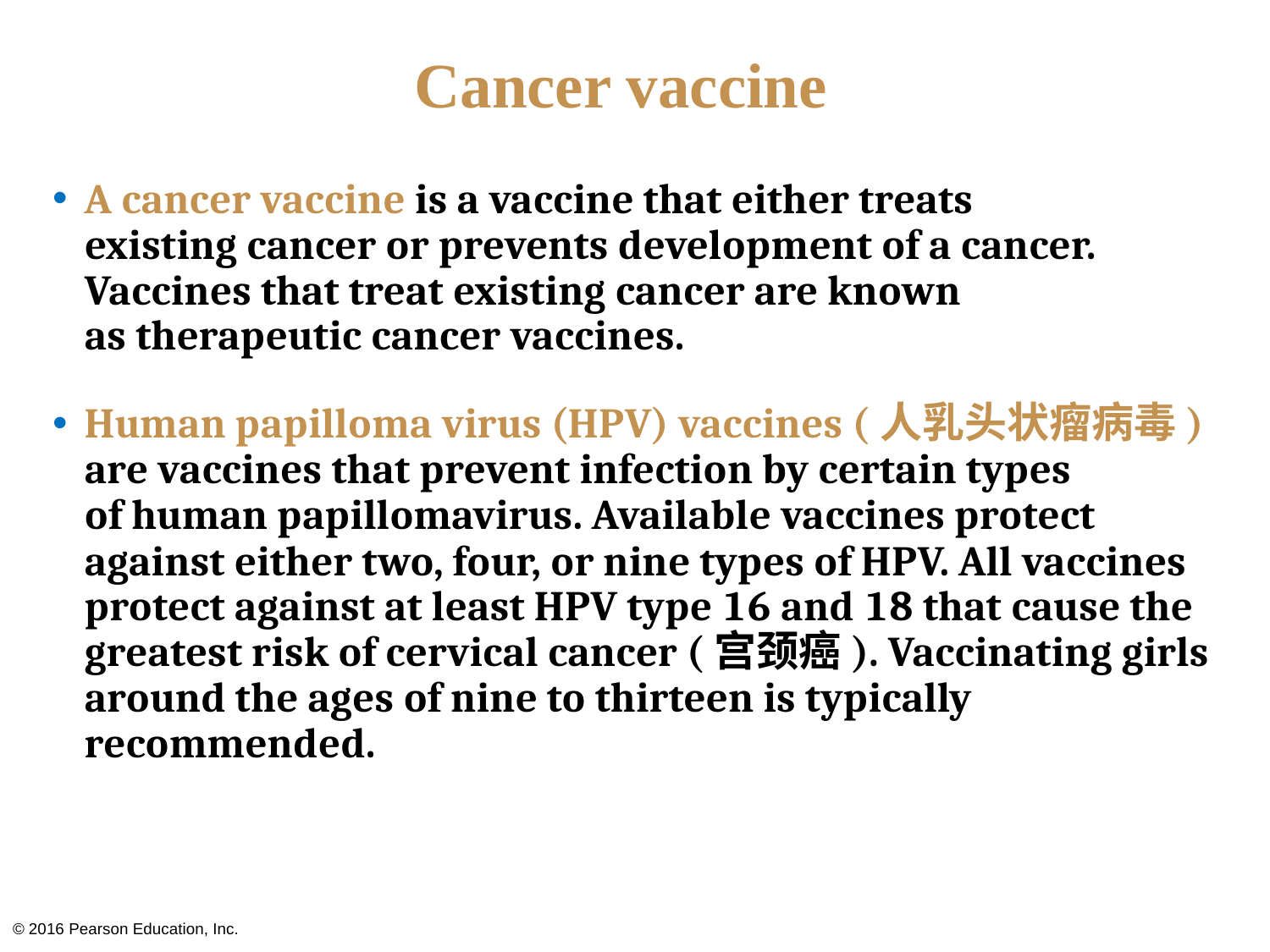

# Cancer vaccine
A cancer vaccine is a vaccine that either treats existing cancer or prevents development of a cancer. Vaccines that treat existing cancer are known as therapeutic cancer vaccines.
Human papilloma virus (HPV) vaccines (人乳头状瘤病毒) are vaccines that prevent infection by certain types of human papillomavirus. Available vaccines protect against either two, four, or nine types of HPV. All vaccines protect against at least HPV type 16 and 18 that cause the greatest risk of cervical cancer (宫颈癌). Vaccinating girls around the ages of nine to thirteen is typically recommended.
© 2016 Pearson Education, Inc.